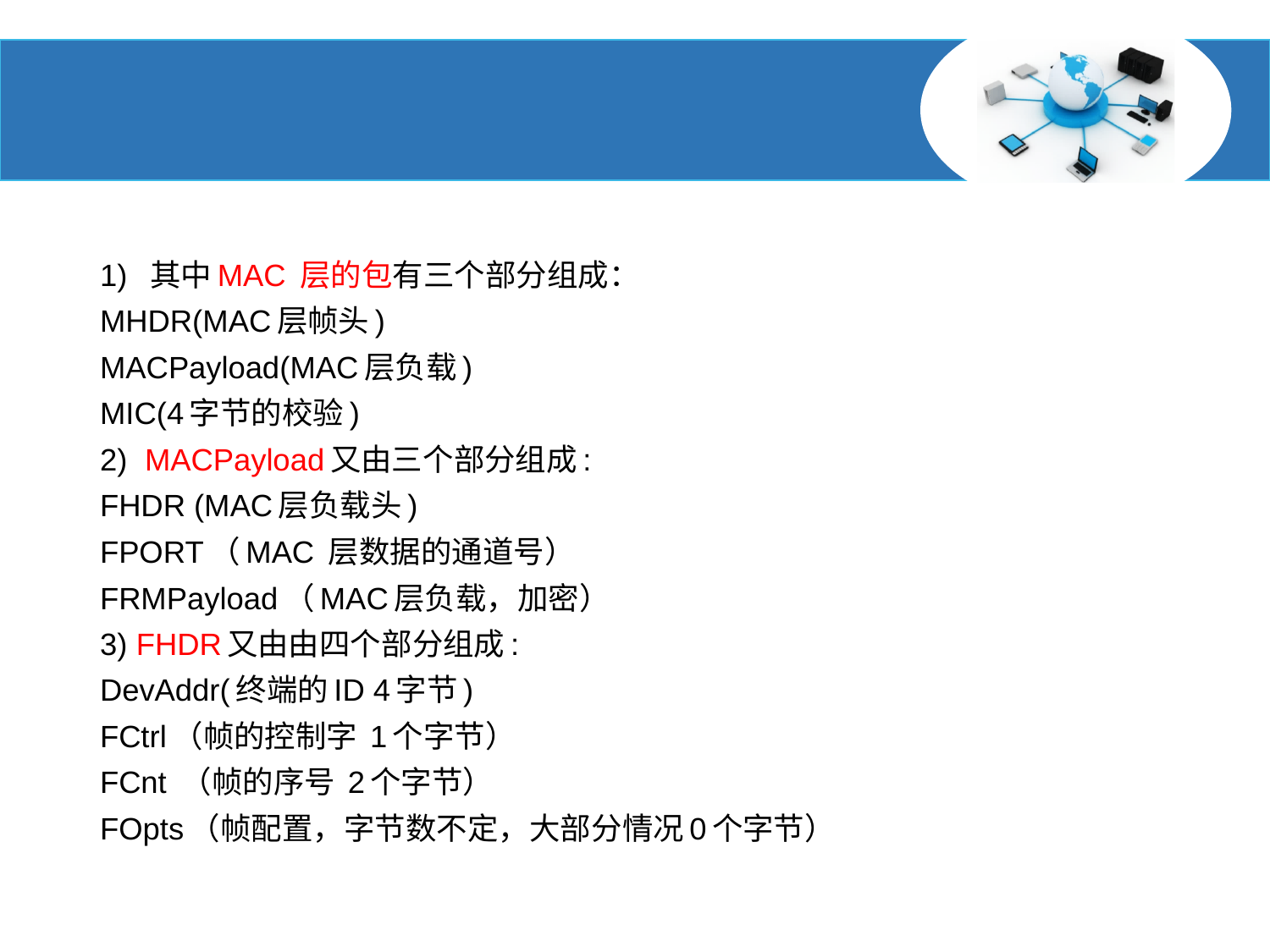

#

1)  其中MAC 层的包有三个部分组成：
MHDR(MAC层帧头)
MACPayload(MAC层负载)
MIC(4字节的校验)
2)  MACPayload又由三个部分组成:
FHDR (MAC层负载头)
FPORT（MAC 层数据的通道号）
FRMPayload（MAC层负载，加密）
3) FHDR又由由四个部分组成:
DevAddr(终端的ID 4字节)
FCtrl（帧的控制字 1个字节）
FCnt （帧的序号 2个字节）
FOpts（帧配置，字节数不定，大部分情况0个字节）